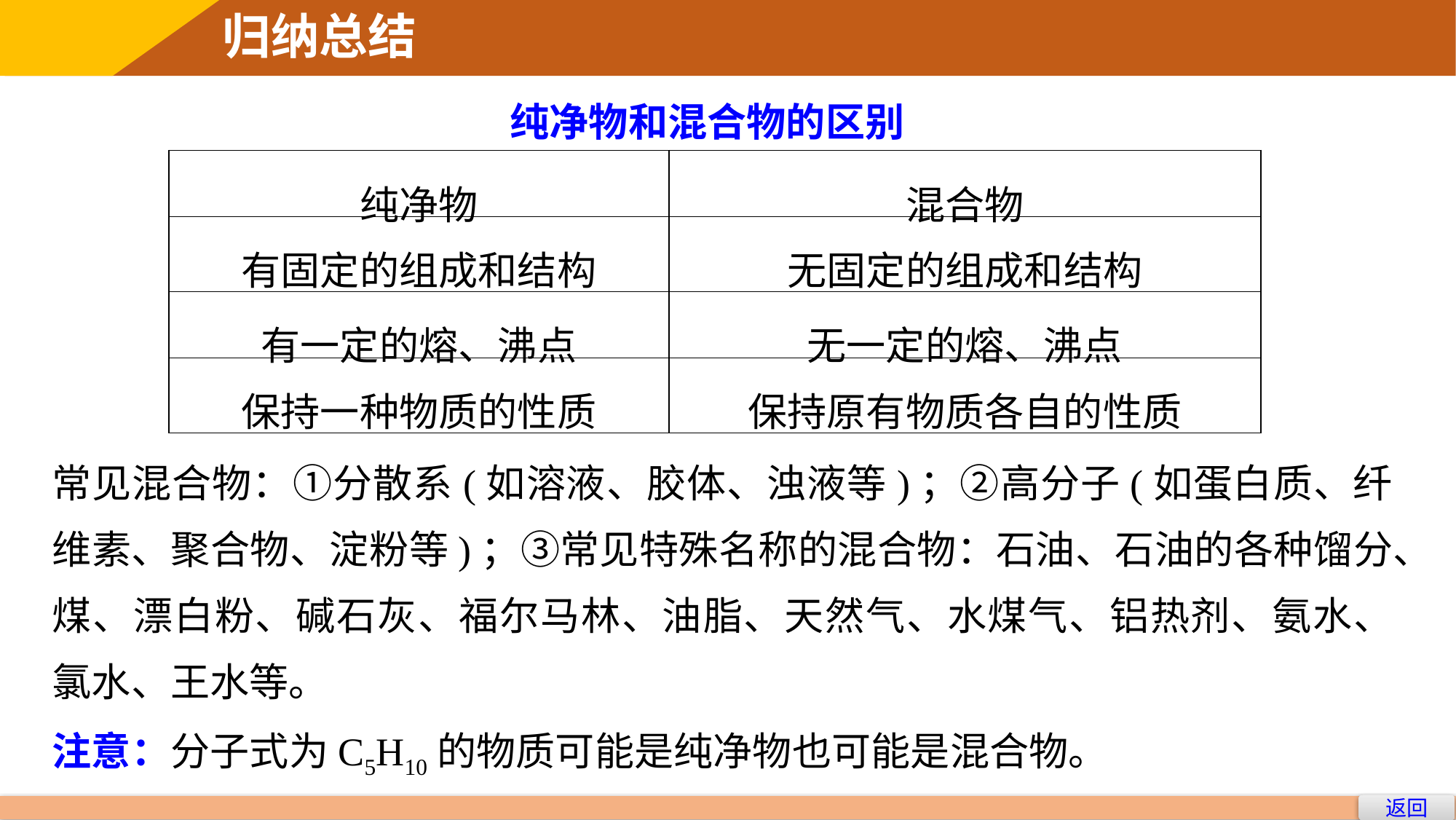

归纳总结
纯净物和混合物的区别
| 纯净物 | 混合物 |
| --- | --- |
| 有固定的组成和结构 | 无固定的组成和结构 |
| 有一定的熔、沸点 | 无一定的熔、沸点 |
| 保持一种物质的性质 | 保持原有物质各自的性质 |
常见混合物：①分散系(如溶液、胶体、浊液等)；②高分子(如蛋白质、纤维素、聚合物、淀粉等)；③常见特殊名称的混合物：石油、石油的各种馏分、煤、漂白粉、碱石灰、福尔马林、油脂、天然气、水煤气、铝热剂、氨水、氯水、王水等。
注意：分子式为C5H10的物质可能是纯净物也可能是混合物。
返回